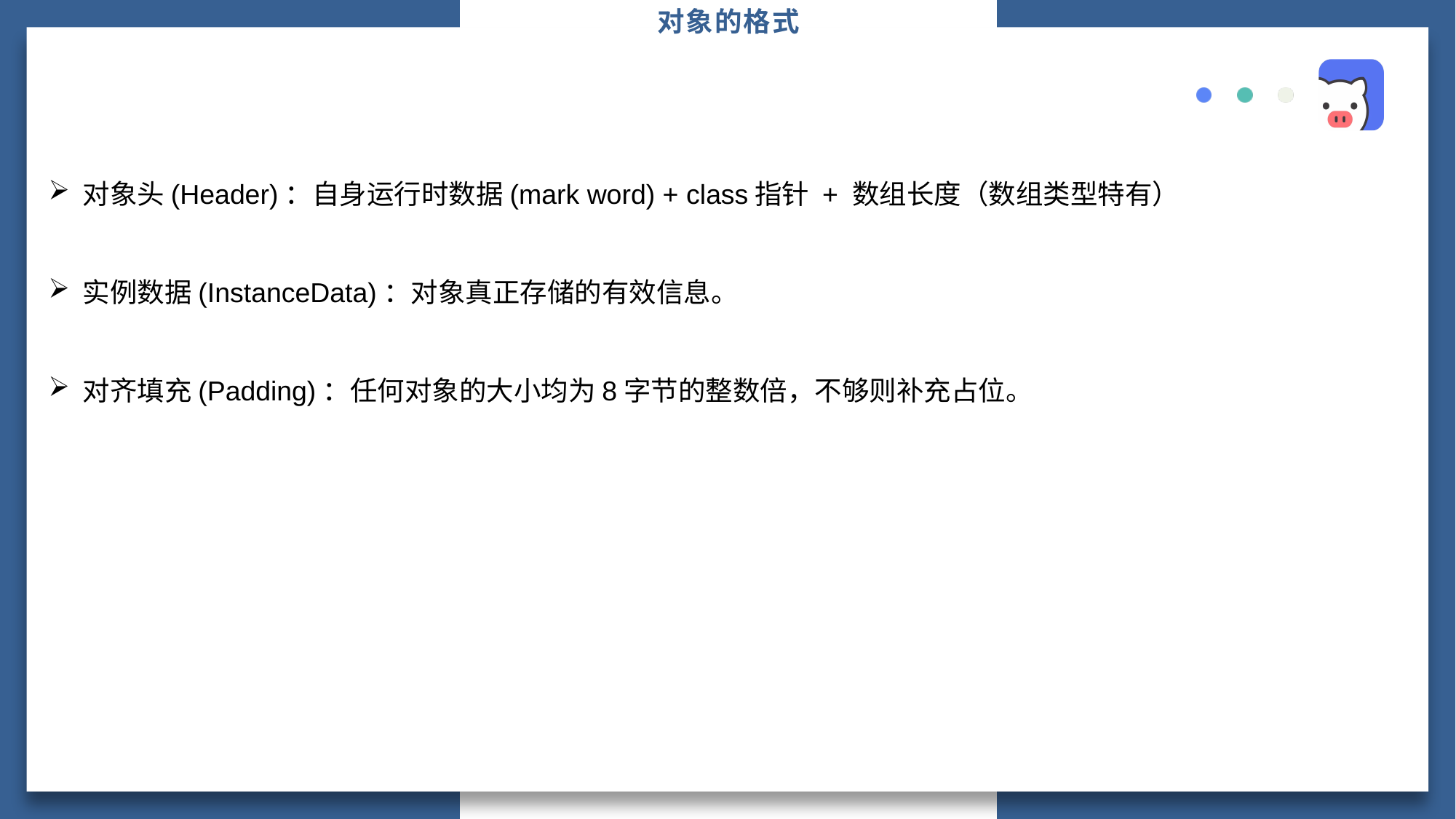

# 对象的格式
对象头(Header)：自身运行时数据(mark word) + class指针 + 数组长度（数组类型特有）

实例数据(InstanceData)：对象真正存储的有效信息。

对齐填充(Padding)：任何对象的大小均为8字节的整数倍，不够则补充占位。